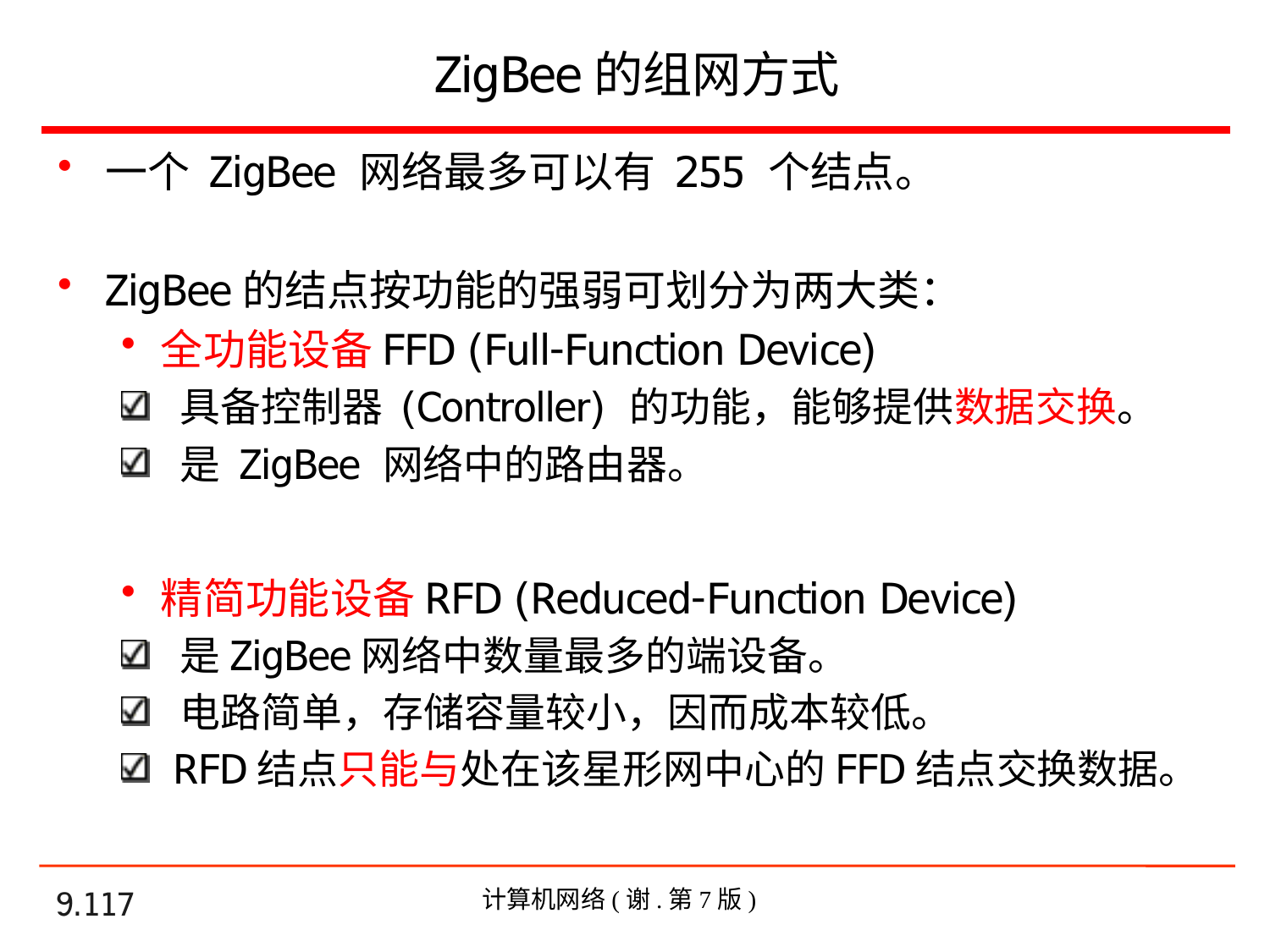

# ZigBee的组网方式
一个 ZigBee 网络最多可以有 255 个结点。

ZigBee的结点按功能的强弱可划分为两大类：
全功能设备FFD (Full-Function Device)
 具备控制器 (Controller) 的功能，能够提供数据交换。
 是 ZigBee 网络中的路由器。

精简功能设备RFD (Reduced-Function Device)
 是ZigBee网络中数量最多的端设备。
 电路简单，存储容量较小，因而成本较低。
 RFD结点只能与处在该星形网中心的FFD结点交换数据。